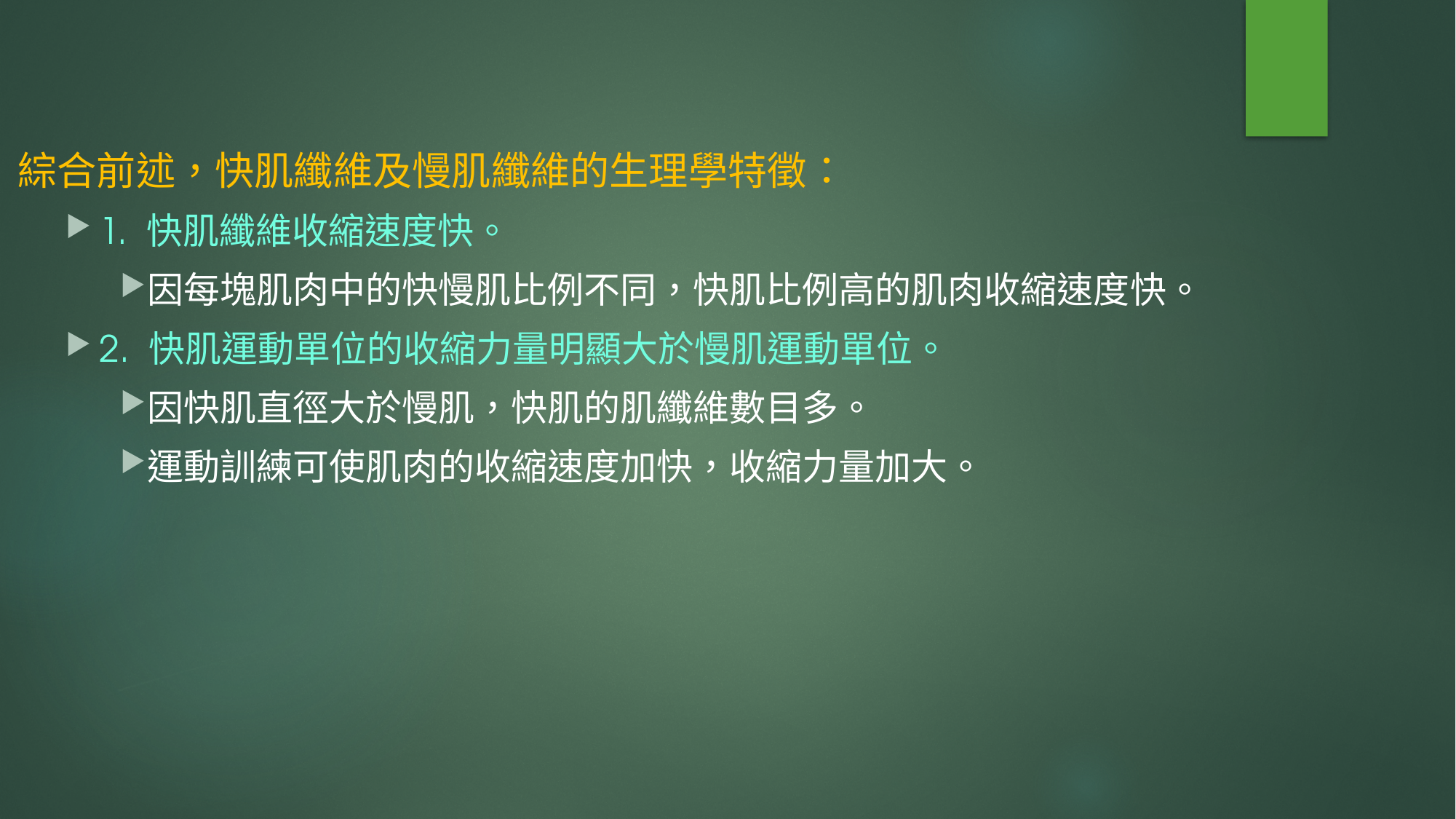

綜合前述，快肌纖維及慢肌纖維的生理學特徵：
1. 快肌纖維收縮速度快。
因每塊肌肉中的快慢肌比例不同，快肌比例高的肌肉收縮速度快。
2. 快肌運動單位的收縮力量明顯大於慢肌運動單位。
因快肌直徑大於慢肌，快肌的肌纖維數目多。
運動訓練可使肌肉的收縮速度加快，收縮力量加大。